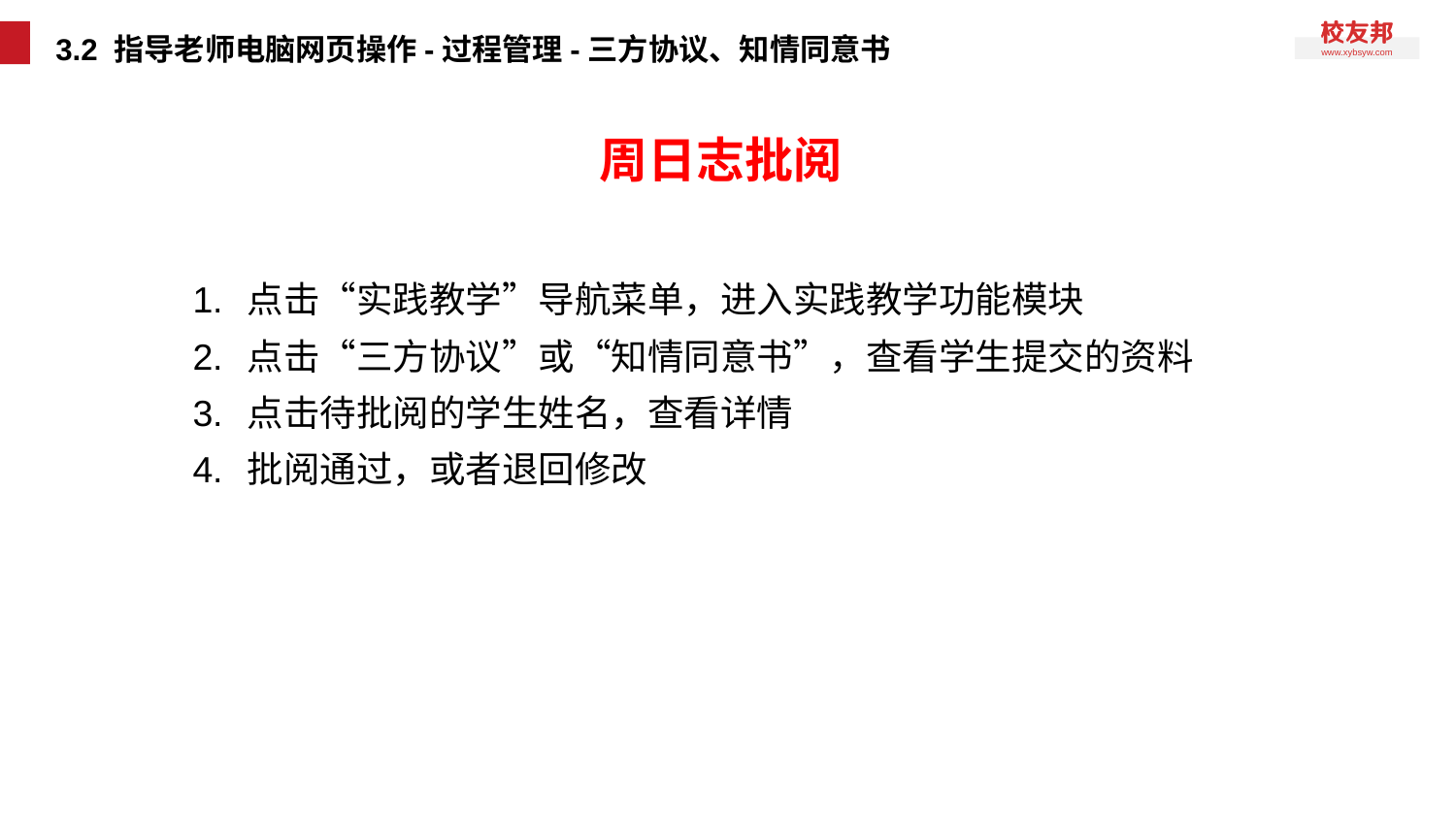

# 3.2 指导老师电脑网页操作-过程管理-三方协议、知情同意书
周日志批阅

点击“实践教学”导航菜单，进入实践教学功能模块
点击“三方协议”或“知情同意书”，查看学生提交的资料
点击待批阅的学生姓名，查看详情
批阅通过，或者退回修改